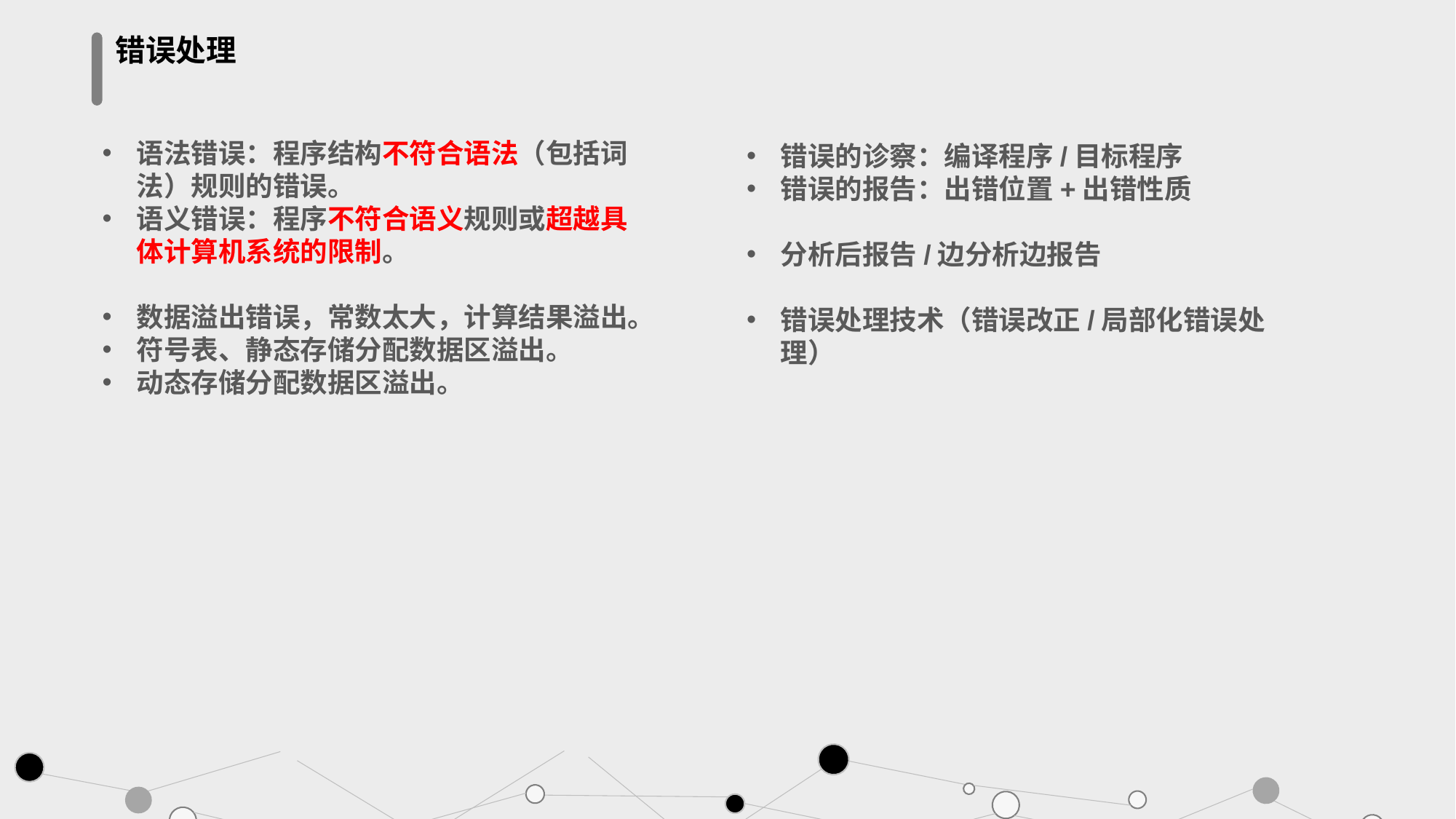

错误处理

语法错误：程序结构不符合语法（包括词法）规则的错误。
语义错误：程序不符合语义规则或超越具体计算机系统的限制。

数据溢出错误，常数太大，计算结果溢出。
符号表、静态存储分配数据区溢出。
动态存储分配数据区溢出。
错误的诊察：编译程序/目标程序
错误的报告：出错位置+出错性质

分析后报告/边分析边报告

错误处理技术（错误改正/局部化错误处理）